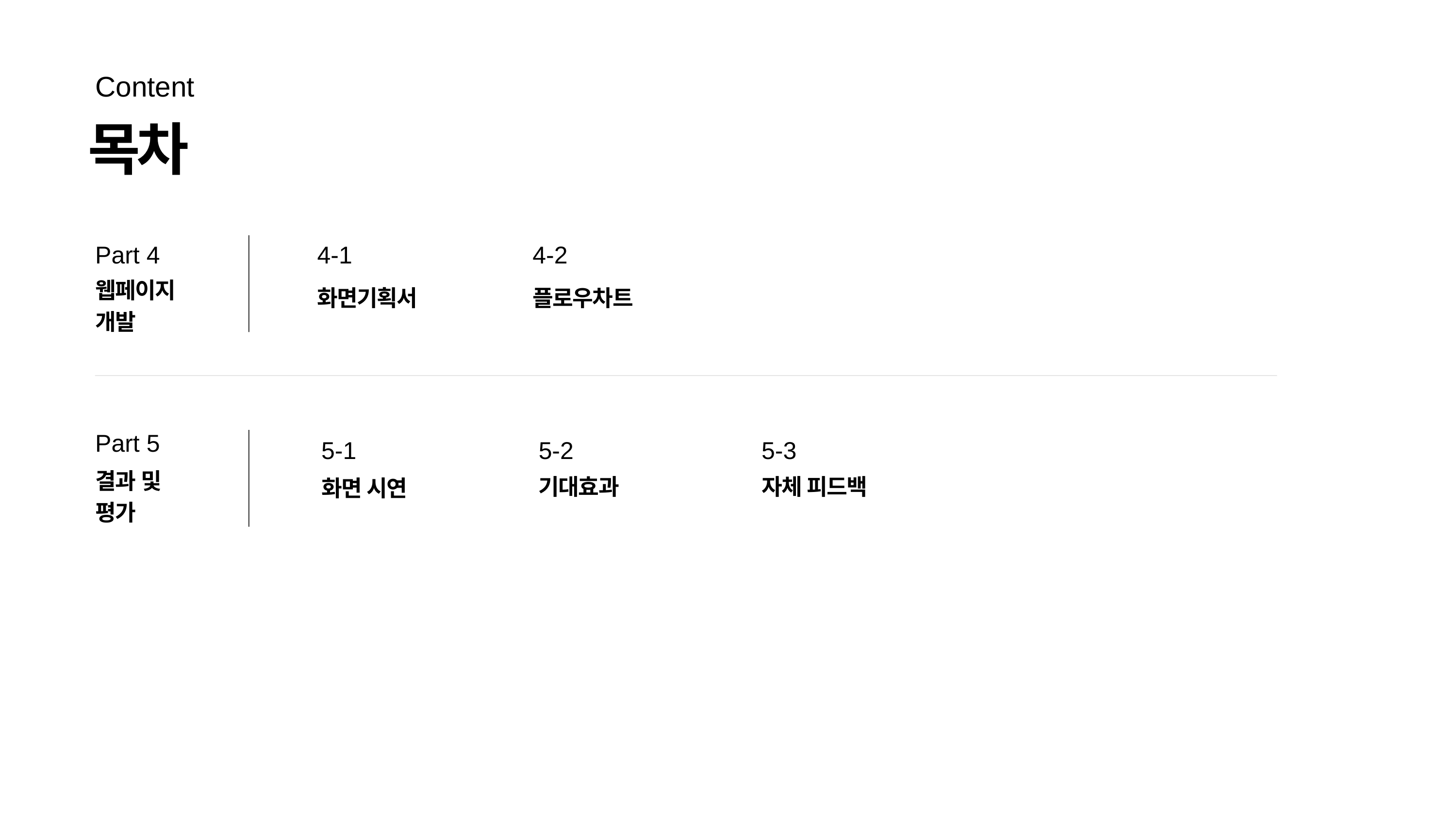

Content
목차
Part 4
4-1
4-2

웹페이지
개발
화면기획서
플로우차트

Part 5

5-1
5-2
5-3
결과 및
평가
기대효과
자체 피드백
화면 시연